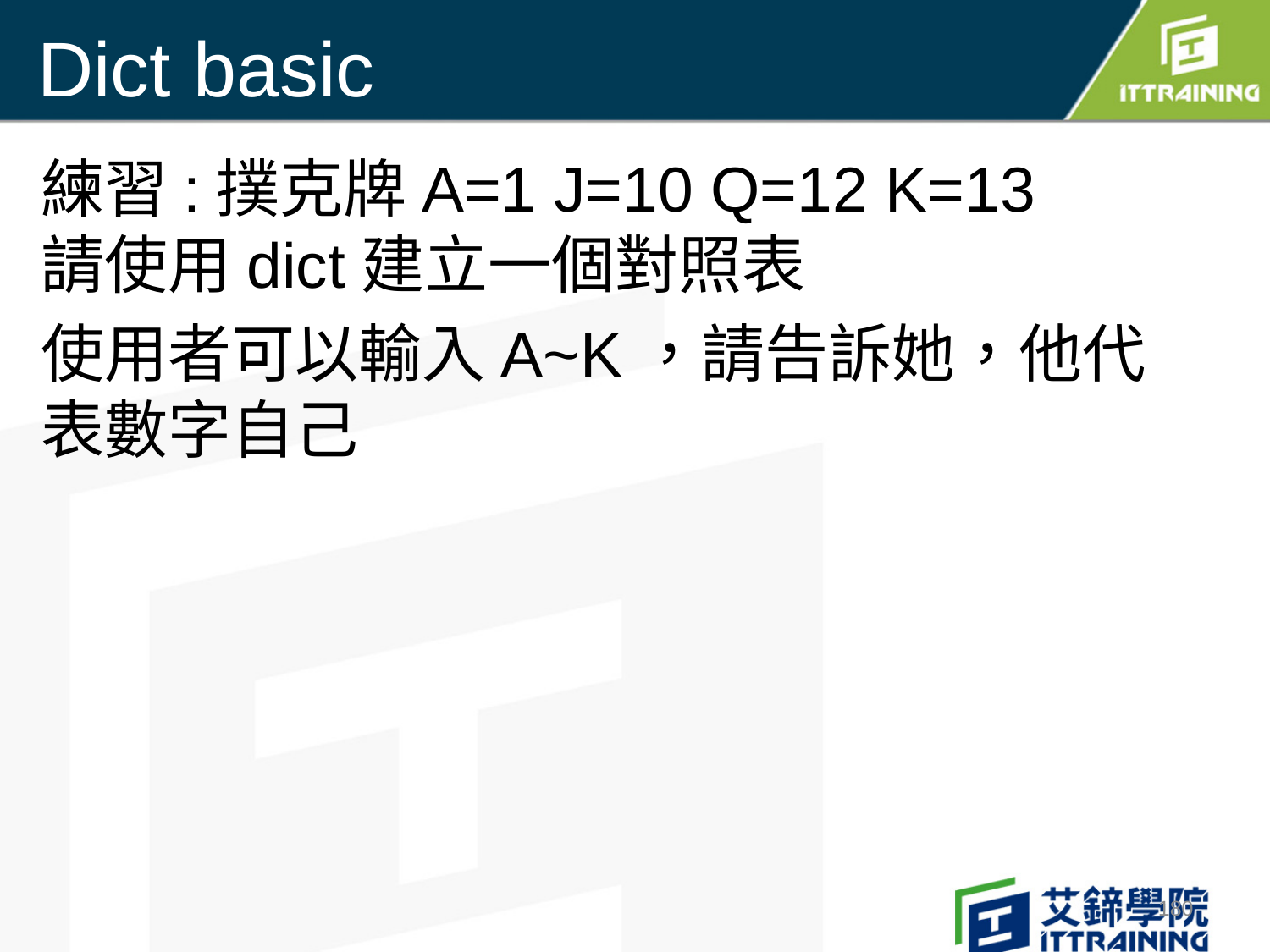

# Dict basic
練習:撲克牌A=1 J=10 Q=12 K=13
請使用dict建立一個對照表
使用者可以輸入A~K，請告訴她，他代表數字自己

180